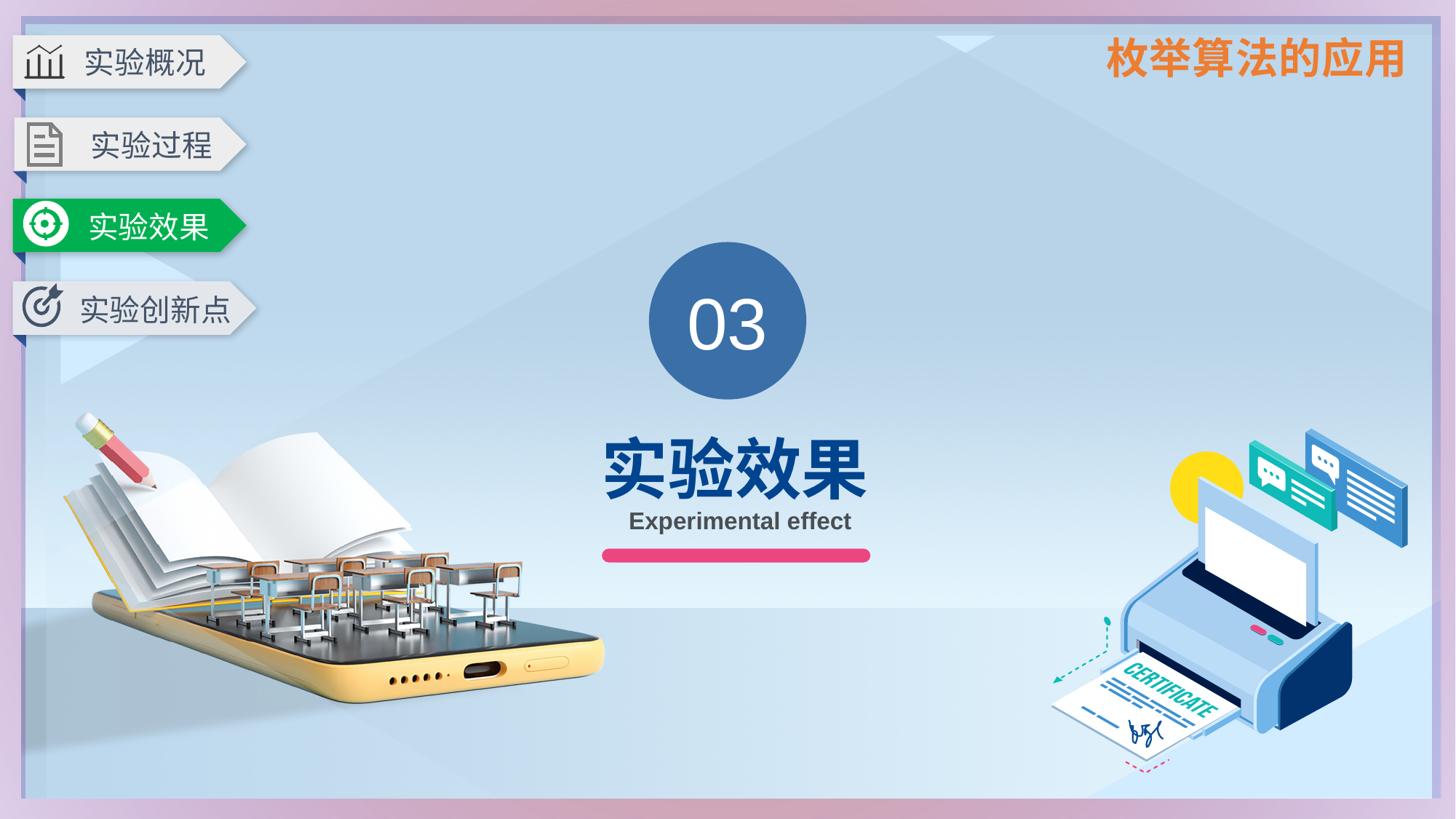

实验概况

实验过程

实验效果

实验创新点

03
实验效果
Experimental effect